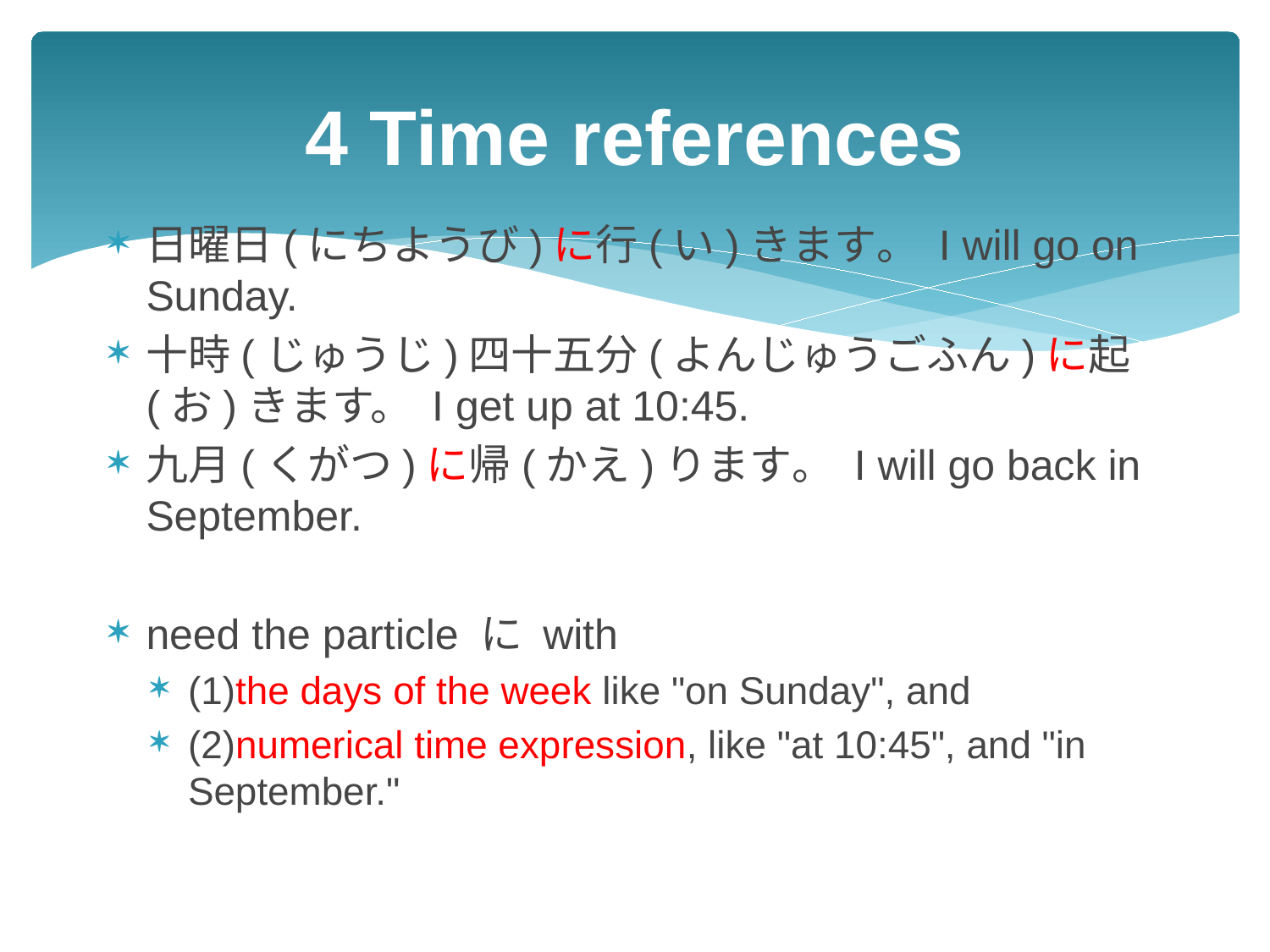

# 4 Time references
日曜日(にちようび)に行(い)きます。 I will go on Sunday.
十時(じゅうじ)四十五分(よんじゅうごふん)に起(お)きます。 I get up at 10:45.
九月(くがつ)に帰(かえ)ります。 I will go back in September.

need the particle に with
(1)the days of the week like "on Sunday", and
(2)numerical time expression, like "at 10:45", and "in September."